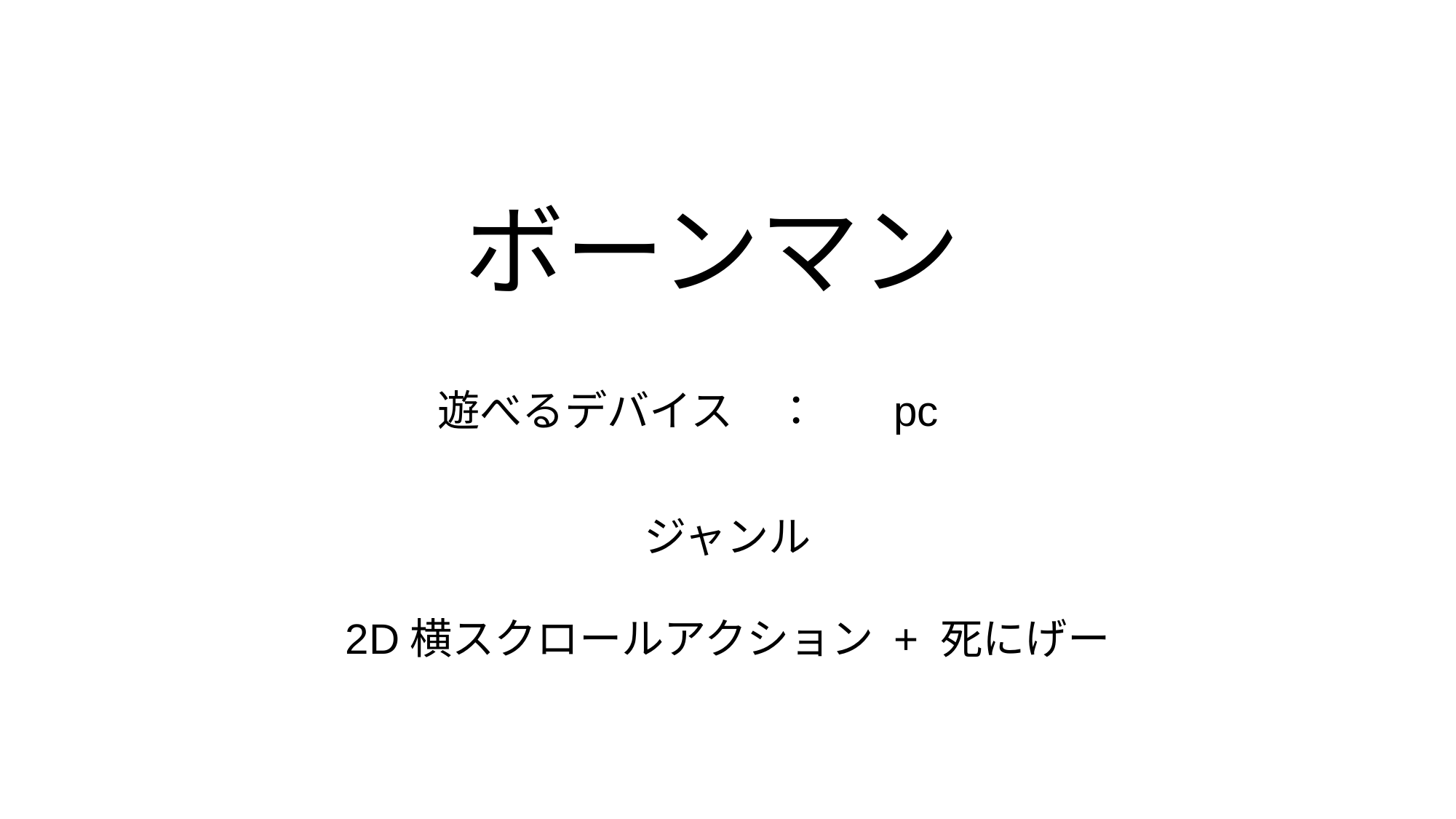

ボーンマン
遊べるデバイス　：	 pc
ジャンル

2D横スクロールアクション + 死にげー